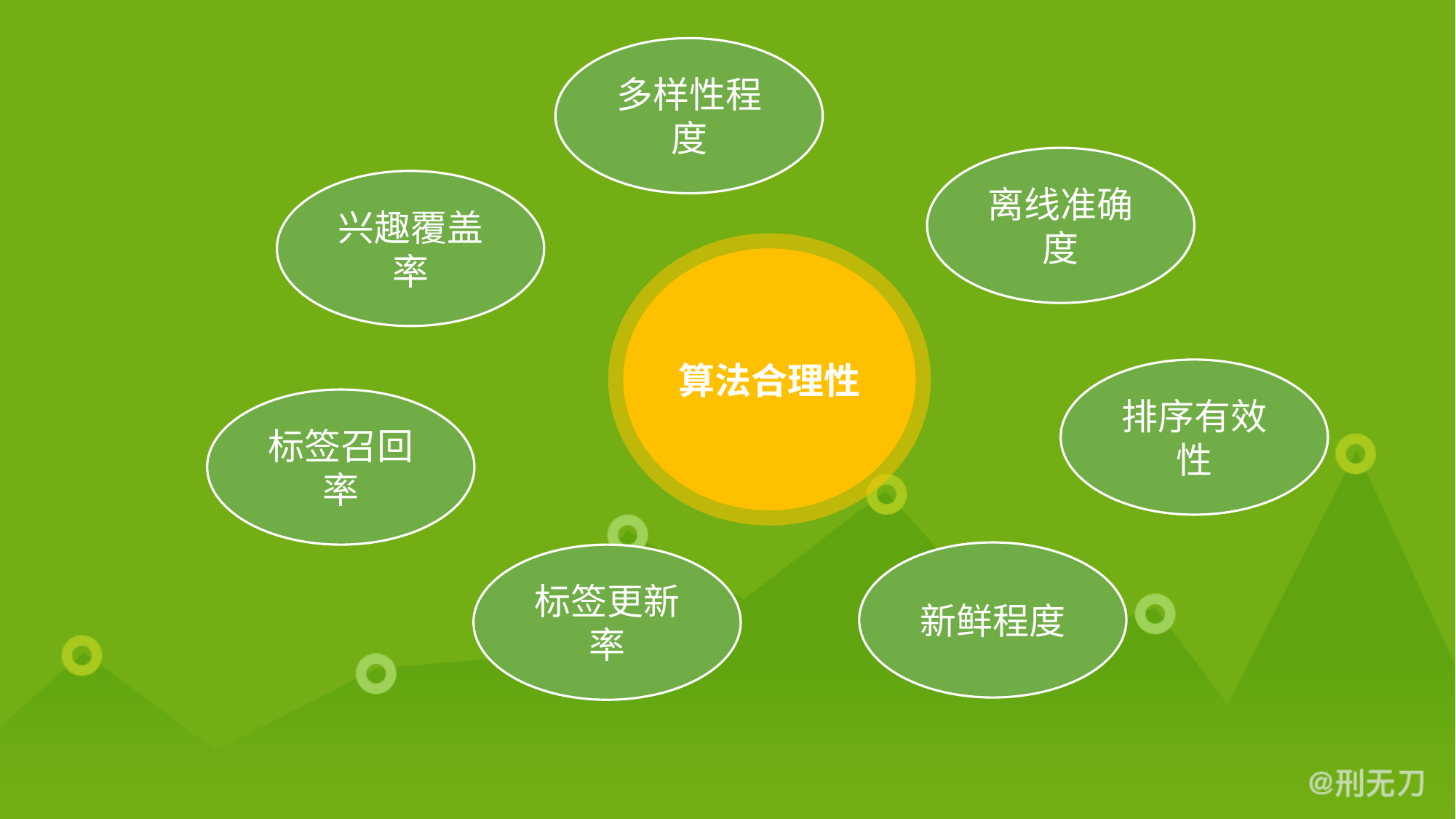

多样性程度
离线准确度
兴趣覆盖率
算法合理性
排序有效性
标签召回率
新鲜程度
标签更新率